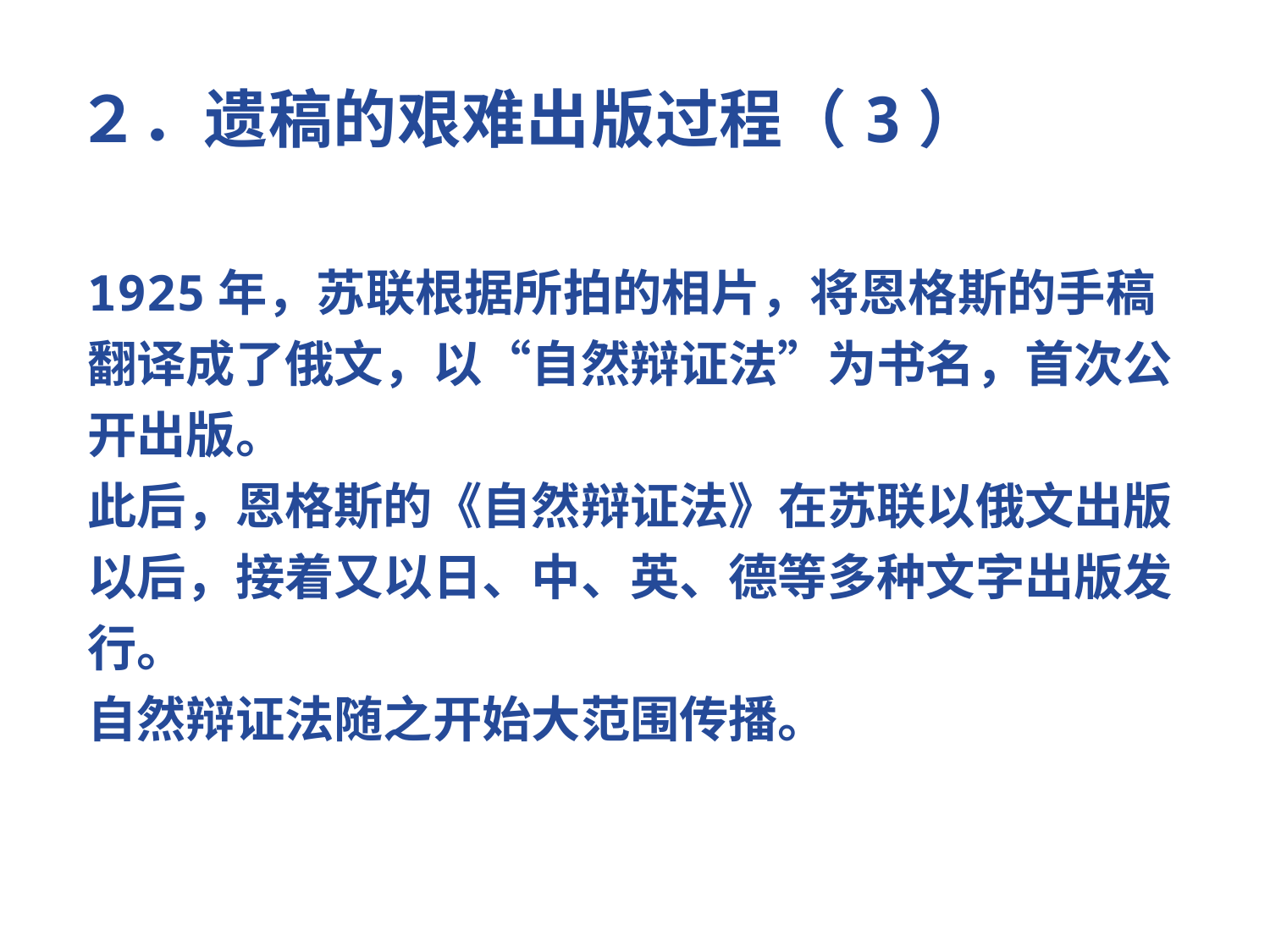

# ２．遗稿的艰难出版过程（3）
1925年，苏联根据所拍的相片，将恩格斯的手稿翻译成了俄文，以“自然辩证法”为书名，首次公开出版。
此后，恩格斯的《自然辩证法》在苏联以俄文出版以后，接着又以日、中、英、德等多种文字出版发行。
自然辩证法随之开始大范围传播。